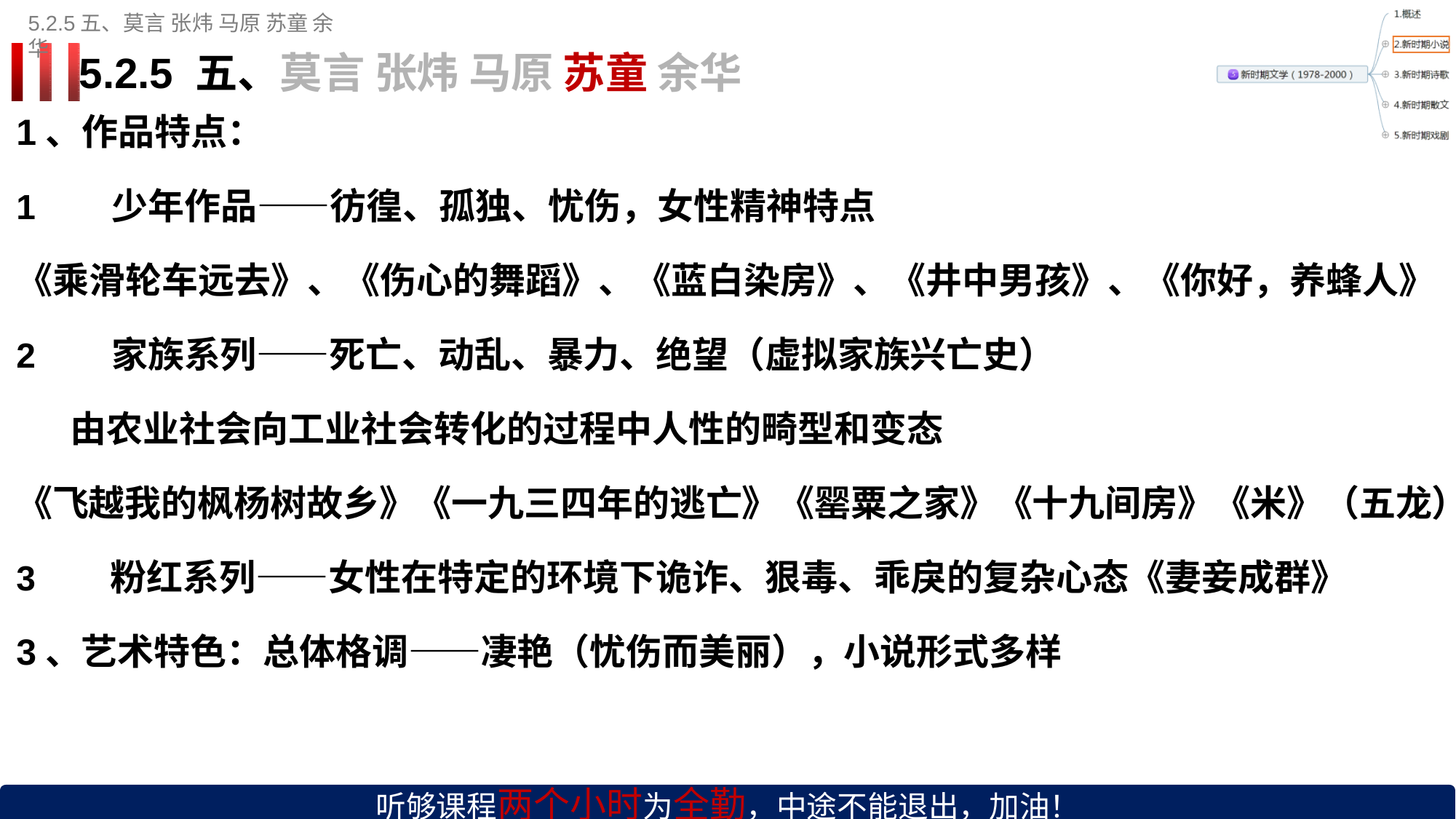

5.2.5五、莫言张炜 马原 苏童 余华

# 5.2.5 五、莫言 张炜 马原 苏童 余华
1、作品特点：
少年作品——彷徨、孤独、忧伤，女性精神特点
《乘滑轮车远去》、《伤心的舞蹈》、《蓝白染房》、《井中男孩》、《你好，养蜂人》
家族系列——死亡、动乱、暴力、绝望（虚拟家族兴亡史）
由农业社会向工业社会转化的过程中人性的畸型和变态
《飞越我的枫杨树故乡》《一九三四年的逃亡》《罂粟之家》《十九间房》《米》（五龙）
粉红系列——女性在特定的环境下诡诈、狠毒、乖戾的复杂心态《妻妾成群》
3、艺术特色：总体格调——凄艳（忧伤而美丽），小说形式多样

听够课程两个小时为全勤，中途不能退出，加油！